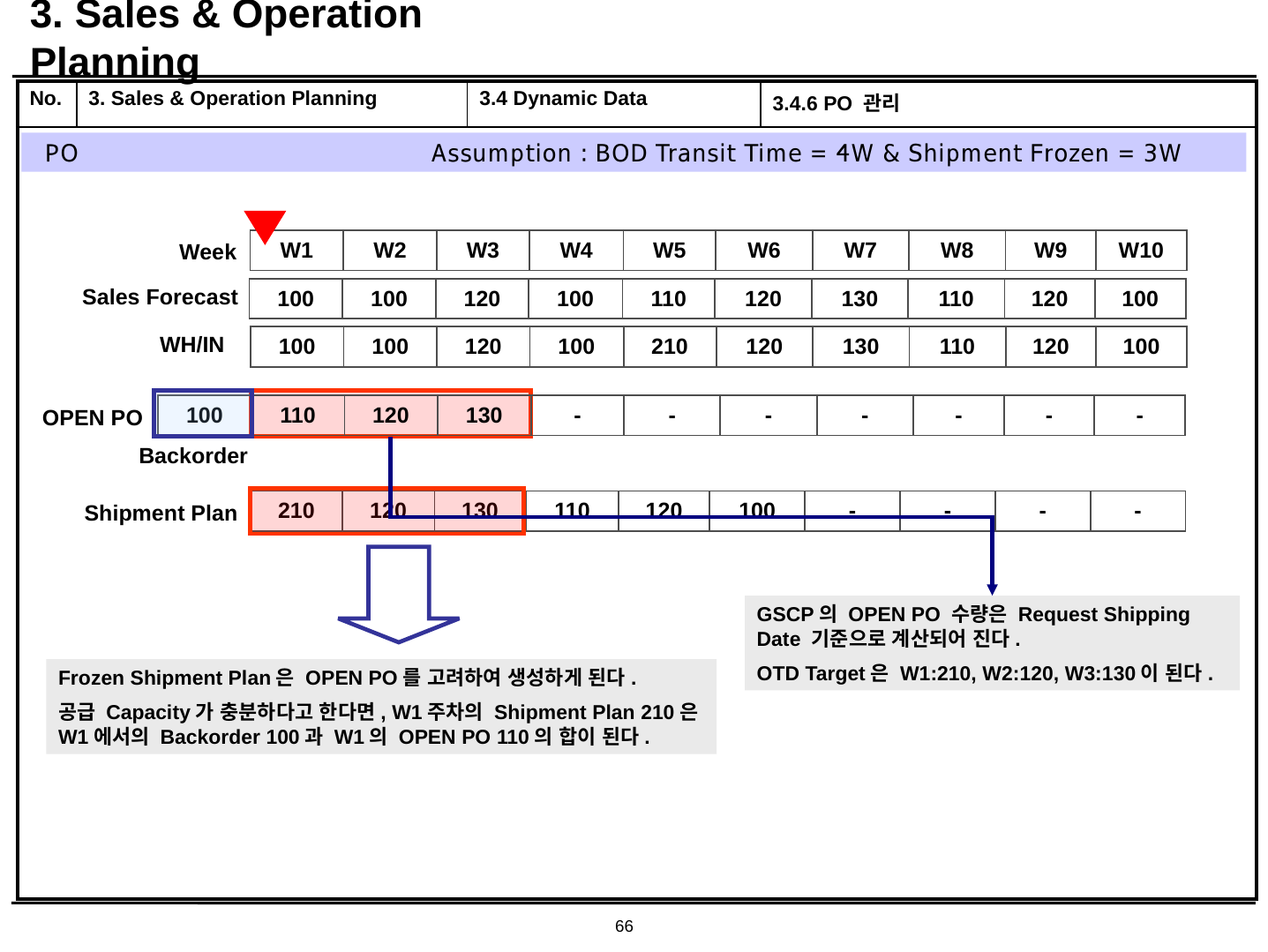

# 3. Sales & Operation Planning
| No. | 3. Sales & Operation Planning | 3.4 Dynamic Data | 3.4.6 PO 관리 |
| --- | --- | --- | --- |
|  |  |  |  |
PO                                                  Assumption : BOD Transit Time = 4W & Shipment Frozen = 3W

| W1 | W2 | W3 | W4 | W5 | W6 | W7 | W8 | W9 | W10 |
| --- | --- | --- | --- | --- | --- | --- | --- | --- | --- |
Week
Sales Forecast
| 100 | 100 | 120 | 100 | 110 | 120 | 130 | 110 | 120 | 100 |
| --- | --- | --- | --- | --- | --- | --- | --- | --- | --- |
WH/IN
| 100 | 100 | 120 | 100 | 210 | 120 | 130 | 110 | 120 | 100 |
| --- | --- | --- | --- | --- | --- | --- | --- | --- | --- |

| 100 | 110 | 120 | 130 | - | - | - | - | - | - | - |
| --- | --- | --- | --- | --- | --- | --- | --- | --- | --- | --- |
OPEN PO
Backorder

| 210 | 120 | 130 | 110 | 120 | 100 | - | - | - | - |
| --- | --- | --- | --- | --- | --- | --- | --- | --- | --- |
Shipment Plan

GSCP의 OPEN PO 수량은 Request Shipping Date 기준으로 계산되어 진다.
OTD Target은 W1:210, W2:120, W3:130이 된다.

Frozen Shipment Plan은 OPEN PO를 고려하여 생성하게 된다.
공급 Capacity가 충분하다고 한다면, W1주차의 Shipment Plan 210은 W1에서의 Backorder 100과 W1의 OPEN PO 110의 합이 된다.
66